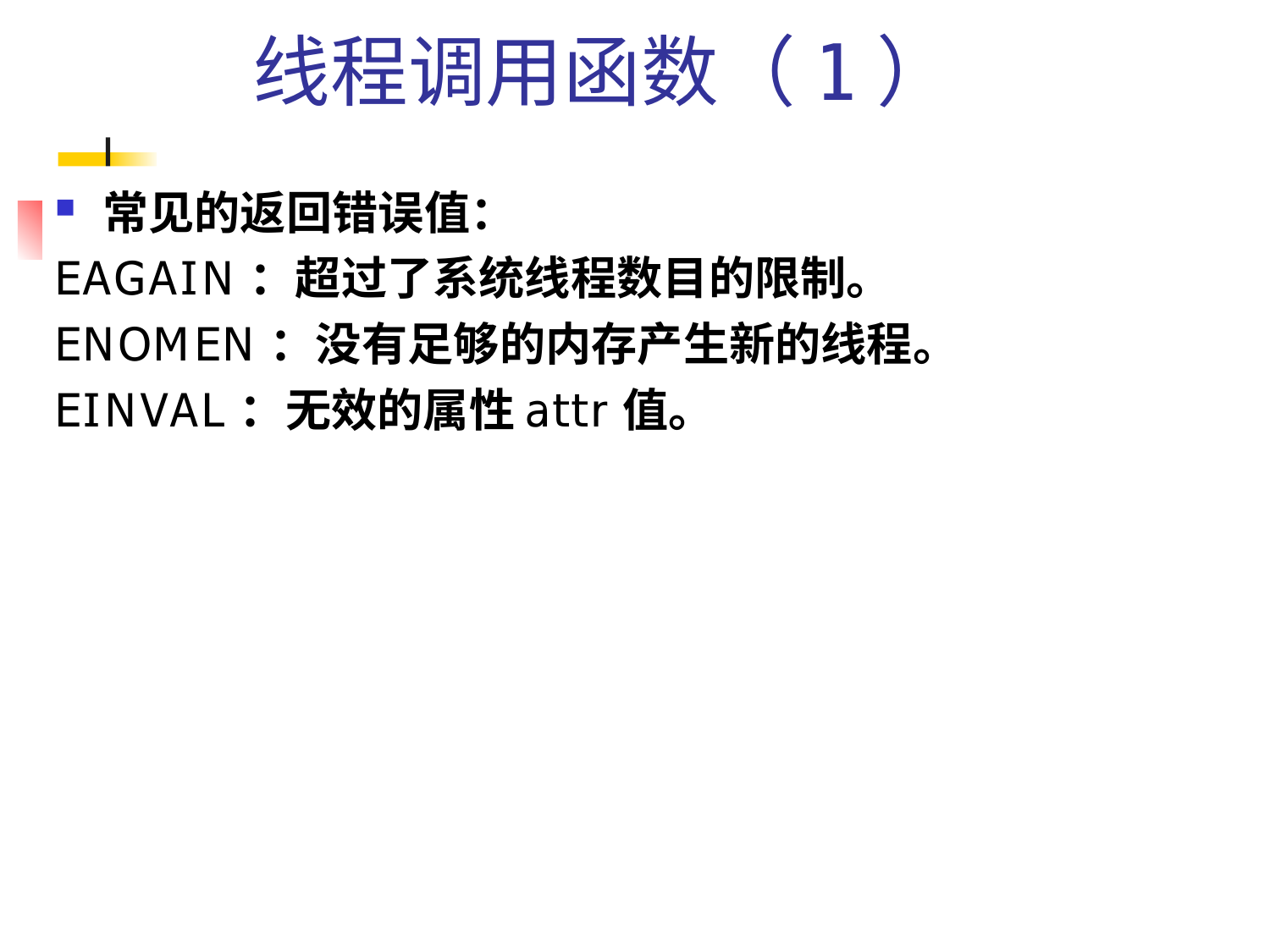

# 线程调用函数（1）
常见的返回错误值：
EAGAIN：超过了系统线程数目的限制。
ENOMEN：没有足够的内存产生新的线程。
EINVAL：无效的属性attr值。